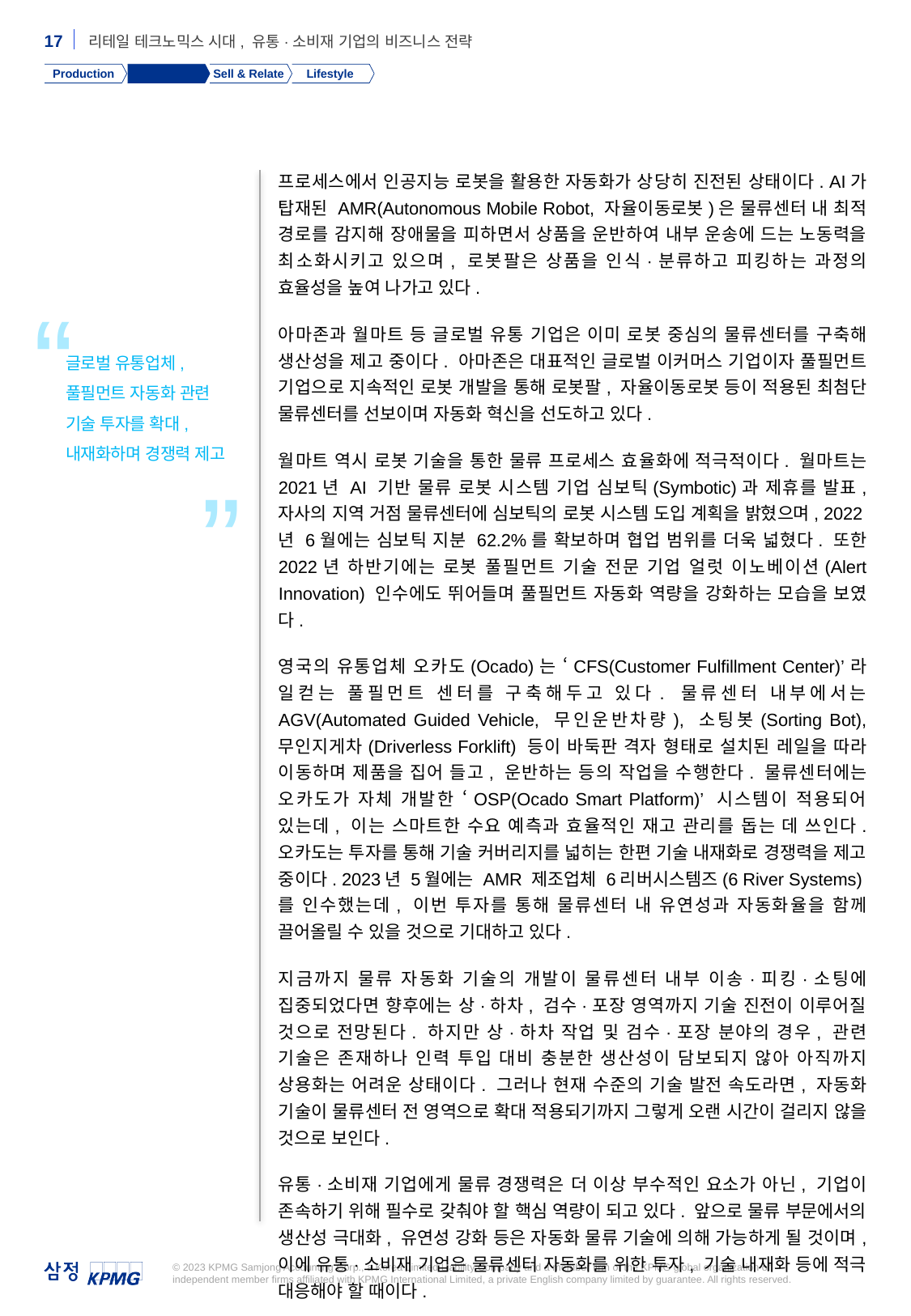

Production

Supply Chain
Sell & Relate
Lifestyle

프로세스에서 인공지능 로봇을 활용한 자동화가 상당히 진전된 상태이다. AI가 탑재된 AMR(Autonomous Mobile Robot, 자율이동로봇)은 물류센터 내 최적 경로를 감지해 장애물을 피하면서 상품을 운반하여 내부 운송에 드는 노동력을 최소화시키고 있으며, 로봇팔은 상품을 인식·분류하고 피킹하는 과정의 효율성을 높여 나가고 있다.
아마존과 월마트 등 글로벌 유통 기업은 이미 로봇 중심의 물류센터를 구축해 생산성을 제고 중이다. 아마존은 대표적인 글로벌 이커머스 기업이자 풀필먼트 기업으로 지속적인 로봇 개발을 통해 로봇팔, 자율이동로봇 등이 적용된 최첨단 물류센터를 선보이며 자동화 혁신을 선도하고 있다.
월마트 역시 로봇 기술을 통한 물류 프로세스 효율화에 적극적이다. 월마트는 2021년 AI 기반 물류 로봇 시스템 기업 심보틱(Symbotic)과 제휴를 발표, 자사의 지역 거점 물류센터에 심보틱의 로봇 시스템 도입 계획을 밝혔으며, 2022년 6월에는 심보틱 지분 62.2%를 확보하며 협업 범위를 더욱 넓혔다. 또한 2022년 하반기에는 로봇 풀필먼트 기술 전문 기업 얼럿 이노베이션(Alert Innovation) 인수에도 뛰어들며 풀필먼트 자동화 역량을 강화하는 모습을 보였다.
영국의 유통업체 오카도(Ocado)는 ‘CFS(Customer Fulfillment Center)’라 일컫는 풀필먼트 센터를 구축해두고 있다. 물류센터 내부에서는 AGV(Automated Guided Vehicle, 무인운반차량), 소팅봇(Sorting Bot), 무인지게차(Driverless Forklift) 등이 바둑판 격자 형태로 설치된 레일을 따라 이동하며 제품을 집어 들고, 운반하는 등의 작업을 수행한다. 물류센터에는 오카도가 자체 개발한 ‘OSP(Ocado Smart Platform)’ 시스템이 적용되어 있는데, 이는 스마트한 수요 예측과 효율적인 재고 관리를 돕는 데 쓰인다. 오카도는 투자를 통해 기술 커버리지를 넓히는 한편 기술 내재화로 경쟁력을 제고 중이다. 2023년 5월에는 AMR 제조업체 6리버시스템즈(6 River Systems)를 인수했는데, 이번 투자를 통해 물류센터 내 유연성과 자동화율을 함께 끌어올릴 수 있을 것으로 기대하고 있다.
지금까지 물류 자동화 기술의 개발이 물류센터 내부 이송·피킹·소팅에 집중되었다면 향후에는 상·하차, 검수·포장 영역까지 기술 진전이 이루어질 것으로 전망된다. 하지만 상·하차 작업 및 검수·포장 분야의 경우, 관련 기술은 존재하나 인력 투입 대비 충분한 생산성이 담보되지 않아 아직까지 상용화는 어려운 상태이다. 그러나 현재 수준의 기술 발전 속도라면, 자동화 기술이 물류센터 전 영역으로 확대 적용되기까지 그렇게 오랜 시간이 걸리지 않을 것으로 보인다.
유통·소비재 기업에게 물류 경쟁력은 더 이상 부수적인 요소가 아닌, 기업이 존속하기 위해 필수로 갖춰야 할 핵심 역량이 되고 있다. 앞으로 물류 부문에서의 생산성 극대화, 유연성 강화 등은 자동화 물류 기술에 의해 가능하게 될 것이며, 이에 유통·소비재 기업은 물류센터 자동화를 위한 투자, 기술 내재화 등에 적극 대응해야 할 때이다.
“
글로벌 유통업체,
풀필먼트 자동화 관련 기술 투자를 확대, 내재화하며 경쟁력 제고
”